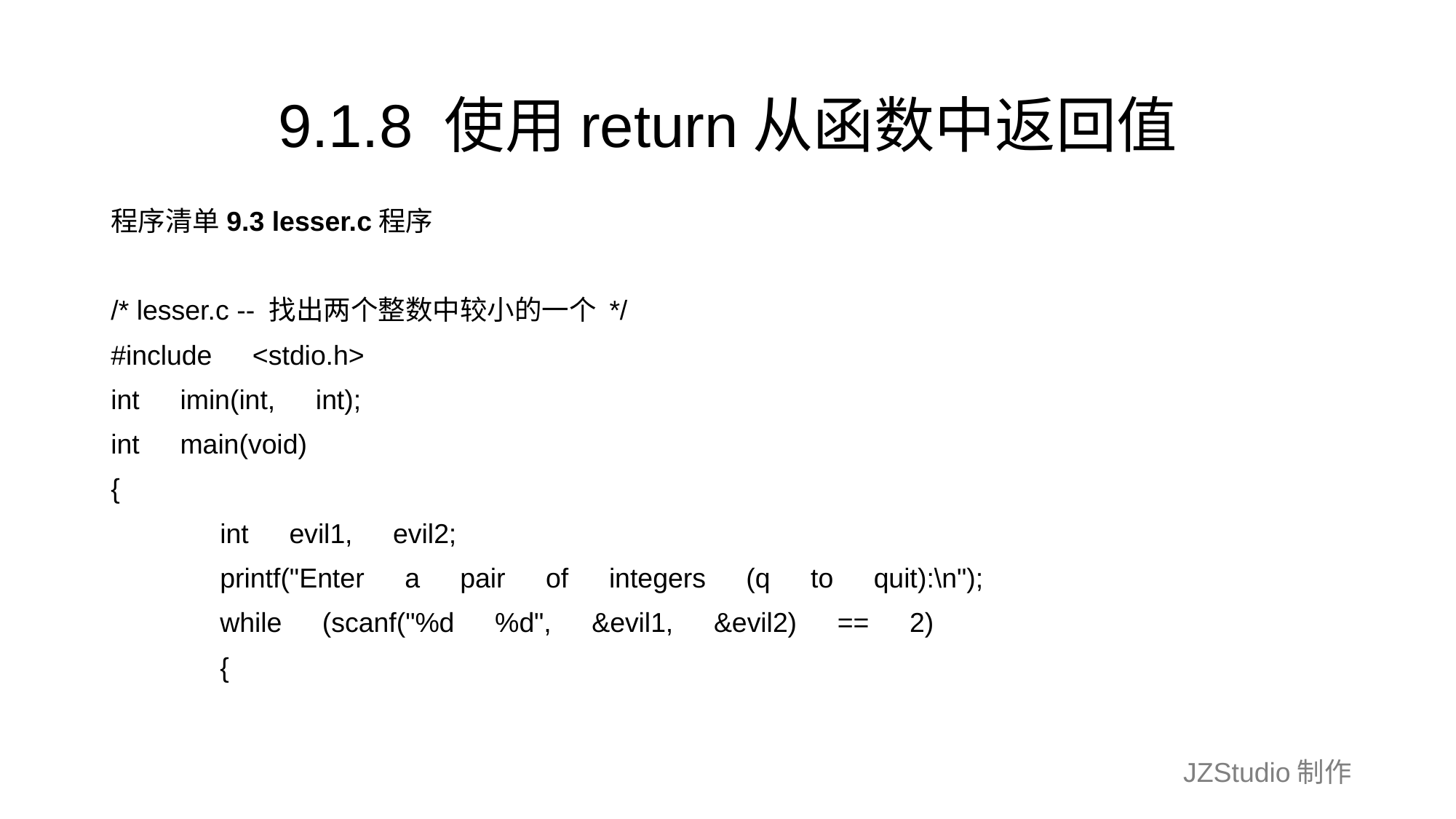

# 9.1.8 使用return从函数中返回值
程序清单9.3 lesser.c程序

/* lesser.c -- 找出两个整数中较小的一个 */
#include　<stdio.h>
int　imin(int,　int);
int　main(void)
{
	int　evil1,　evil2;
	printf("Enter　a　pair　of　integers　(q　to　quit):\n");
	while　(scanf("%d　%d",　&evil1,　&evil2)　==　2)
	{